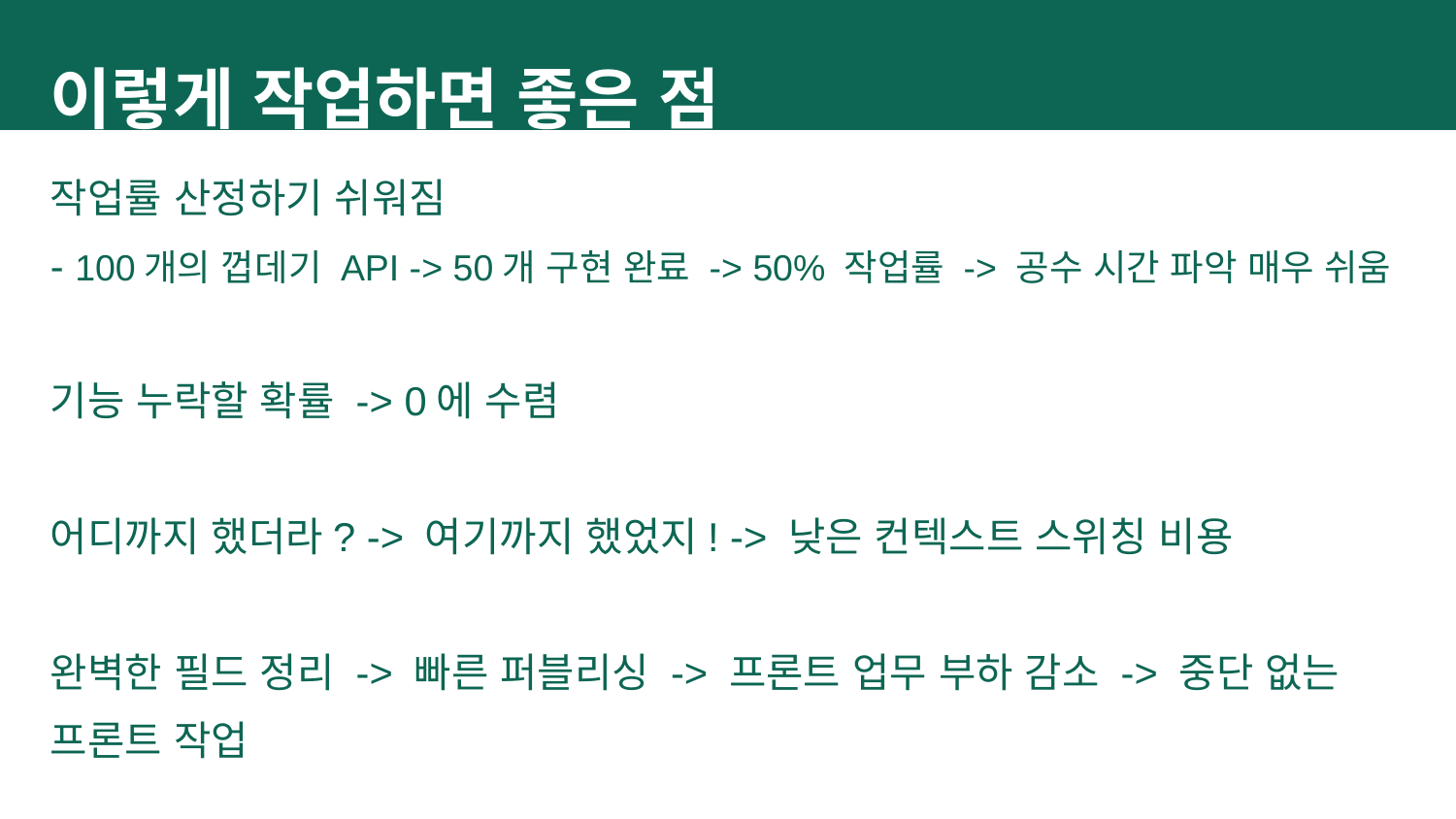

이렇게 작업하면 좋은 점
작업률 산정하기 쉬워짐
- 100개의 껍데기 API -> 50개 구현 완료 -> 50% 작업률 -> 공수 시간 파악 매우 쉬움

기능 누락할 확률 -> 0에 수렴

어디까지 했더라? -> 여기까지 했었지! -> 낮은 컨텍스트 스위칭 비용

완벽한 필드 정리 -> 빠른 퍼블리싱 -> 프론트 업무 부하 감소 -> 중단 없는 프론트 작업